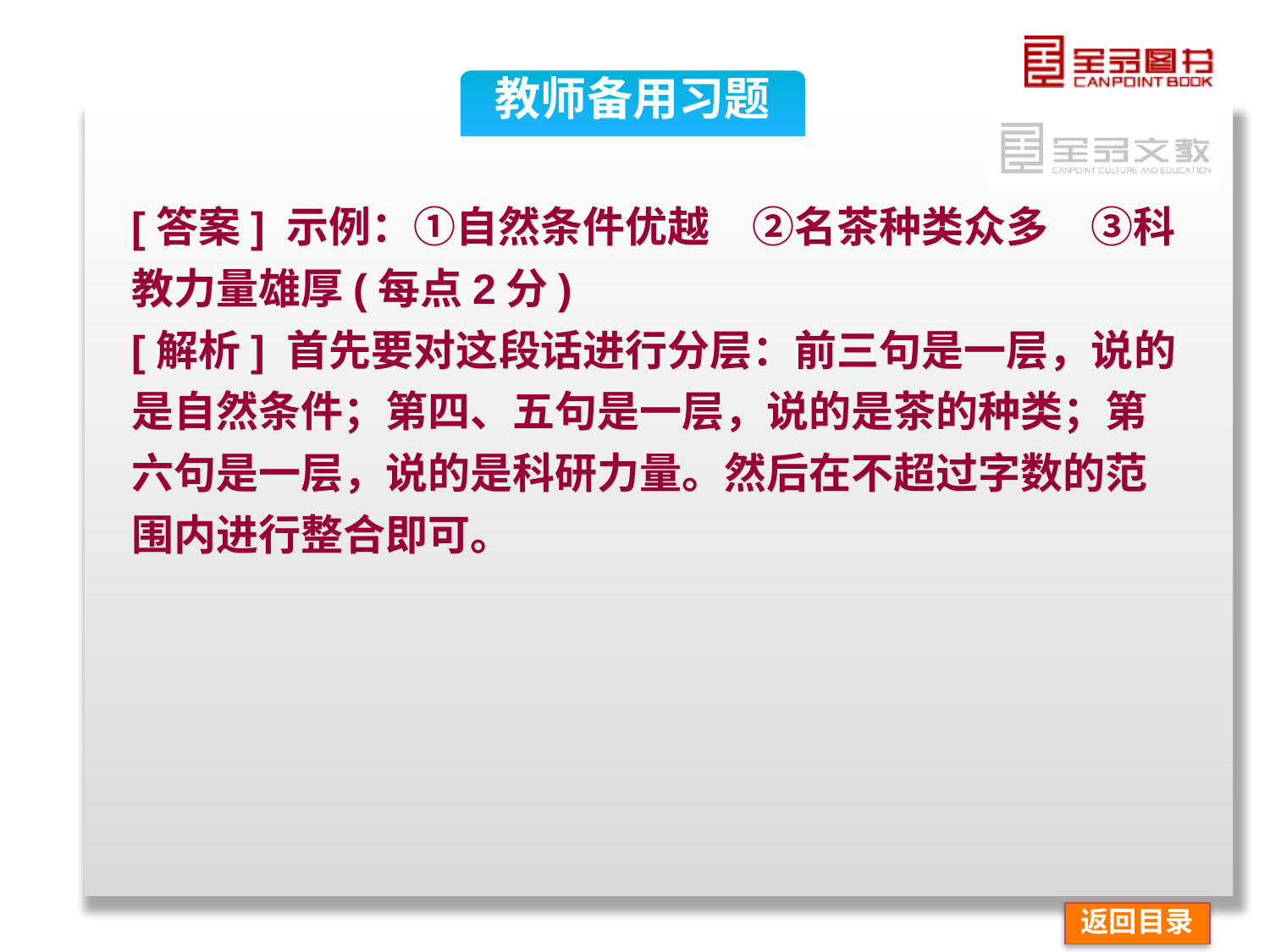

教师备用习题
[答案] 示例：①自然条件优越　②名茶种类众多　③科教力量雄厚(每点2分)
[解析] 首先要对这段话进行分层：前三句是一层，说的是自然条件；第四、五句是一层，说的是茶的种类；第六句是一层，说的是科研力量。然后在不超过字数的范围内进行整合即可。

返回目录